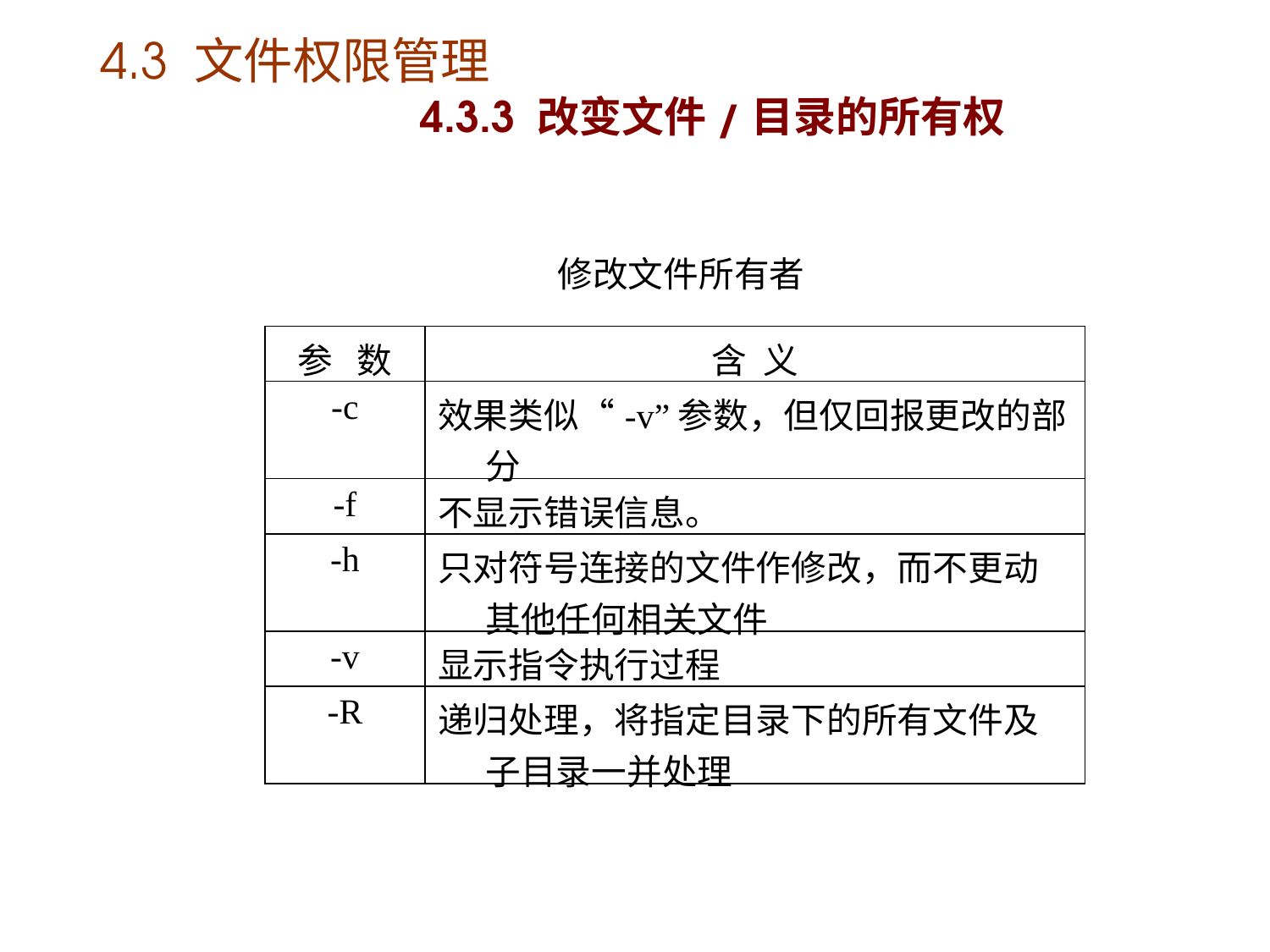

# 4.3 文件权限管理 4.3.3 改变文件/目录的所有权
修改文件所有者
| 参 数 | 含 义 |
| --- | --- |
| -c | 效果类似“-v”参数，但仅回报更改的部分 |
| -f | 不显示错误信息。 |
| -h | 只对符号连接的文件作修改，而不更动其他任何相关文件 |
| -v | 显示指令执行过程 |
| -R | 递归处理，将指定目录下的所有文件及子目录一并处理 |